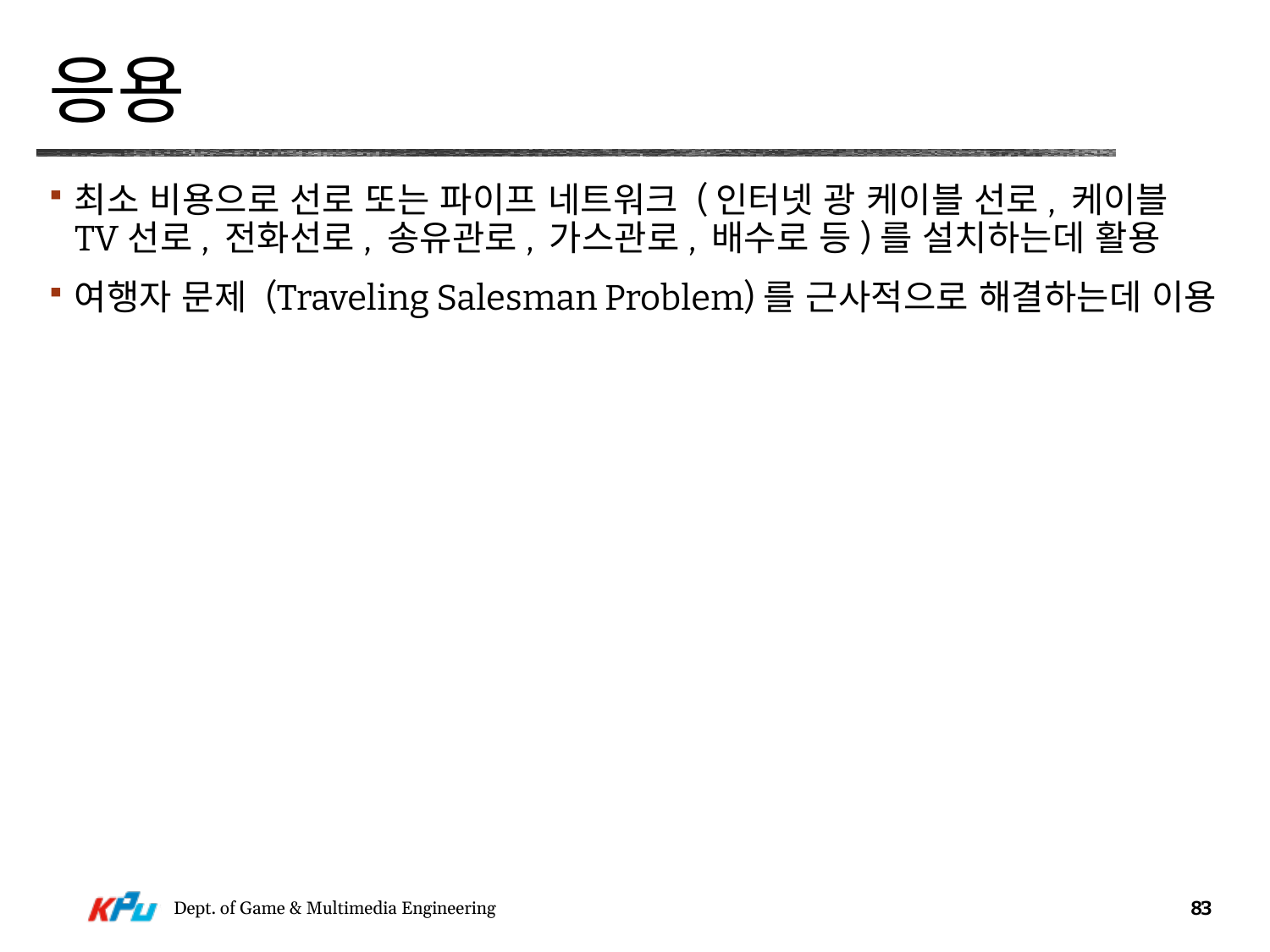

# 응용
최소 비용으로 선로 또는 파이프 네트워크 (인터넷 광 케이블 선로, 케이블 TV선로, 전화선로, 송유관로, 가스관로, 배수로 등)를 설치하는데 활용
여행자 문제 (Traveling Salesman Problem)를 근사적으로 해결하는데 이용

Dept. of Game & Multimedia Engineering
83